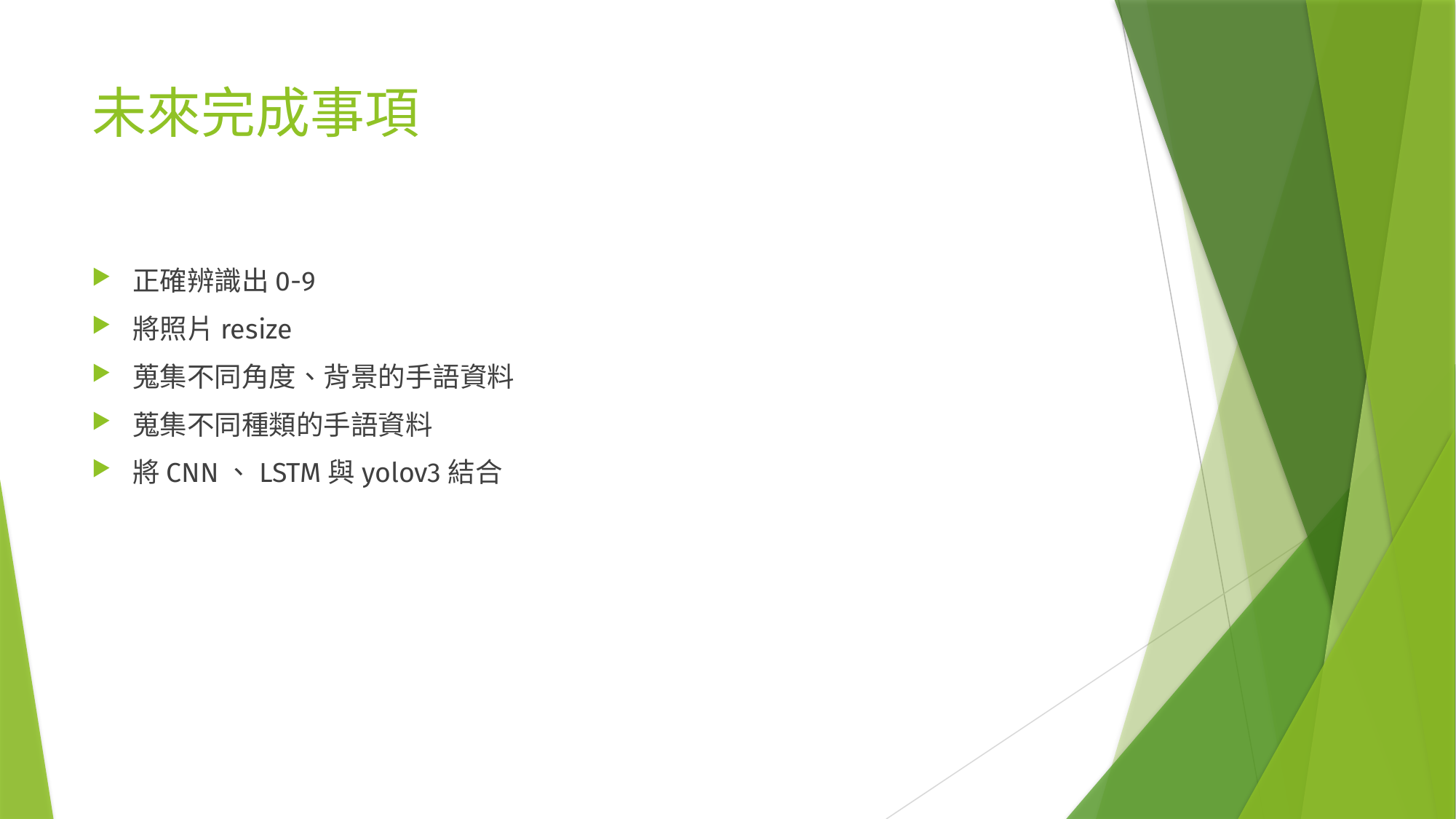

# 未來完成事項
正確辨識出0-9
將照片resize
蒐集不同角度、背景的手語資料
蒐集不同種類的手語資料
將CNN、LSTM與yolov3結合